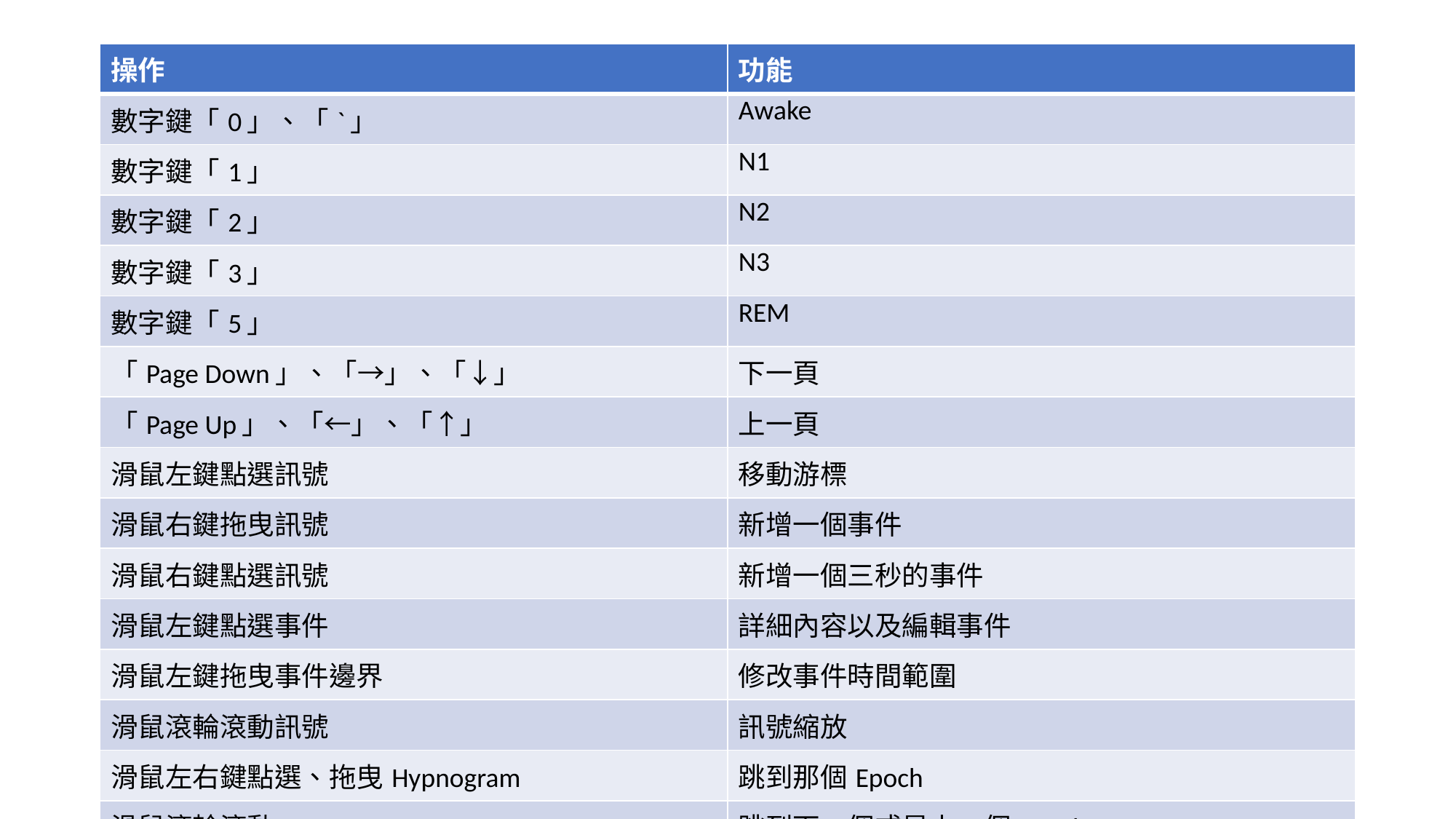

#
| 操作 | 功能 |
| --- | --- |
| 數字鍵「0」、「`」 | Awake |
| 數字鍵「1」 | N1 |
| 數字鍵「2」 | N2 |
| 數字鍵「3」 | N3 |
| 數字鍵「5」 | REM |
| 「Page Down」、「→」、「↓」 | 下一頁 |
| 「Page Up」、「←」、「↑」 | 上一頁 |
| 滑鼠左鍵點選訊號 | 移動游標 |
| 滑鼠右鍵拖曳訊號 | 新增一個事件 |
| 滑鼠右鍵點選訊號 | 新增一個三秒的事件 |
| 滑鼠左鍵點選事件 | 詳細內容以及編輯事件 |
| 滑鼠左鍵拖曳事件邊界 | 修改事件時間範圍 |
| 滑鼠滾輪滾動訊號 | 訊號縮放 |
| 滑鼠左右鍵點選、拖曳Hypnogram | 跳到那個Epoch |
| 滑鼠滾輪滾動Hypnogram | 跳到下一個或是上一個Epoch |